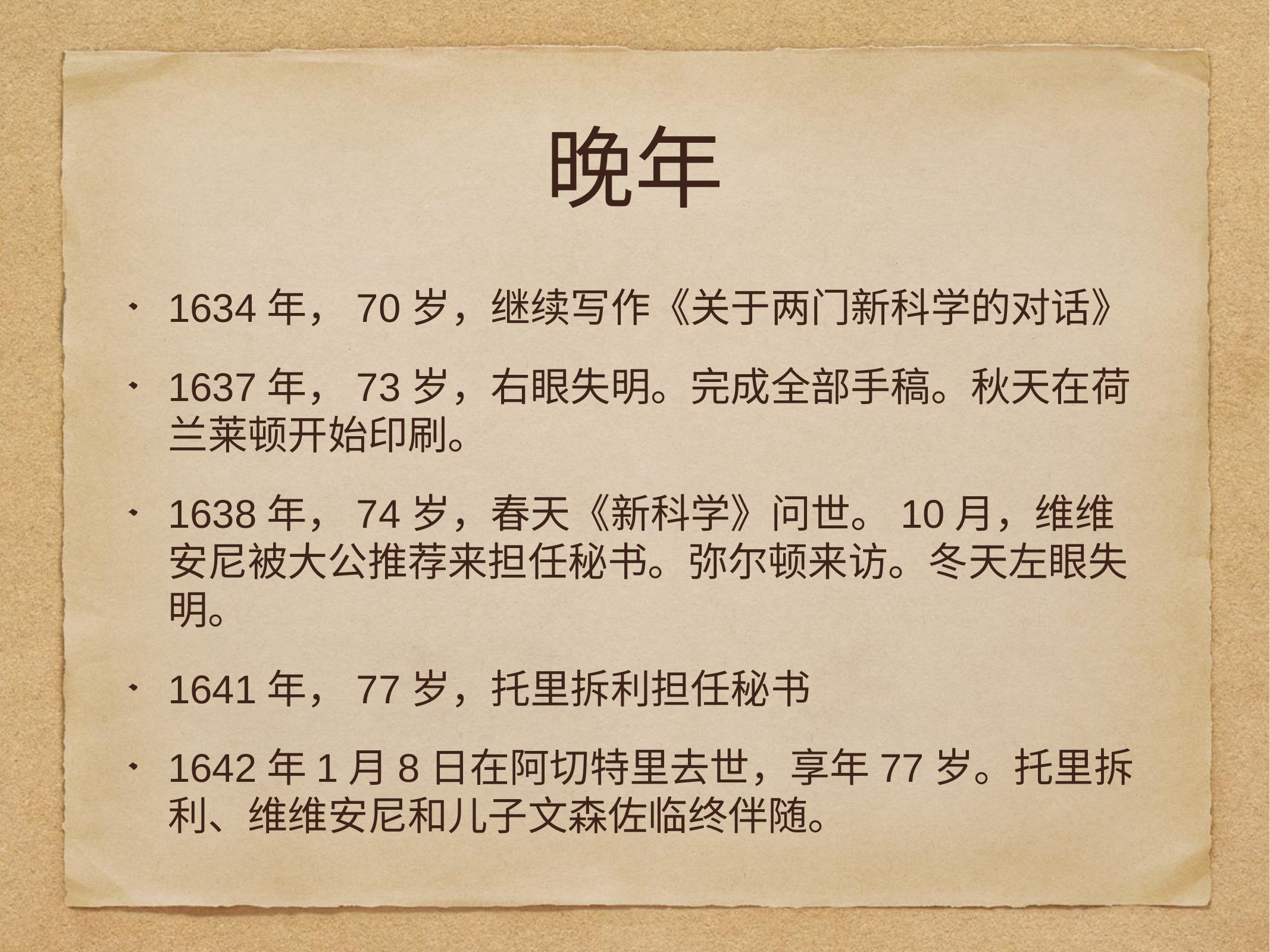

# 晚年
1634年，70岁，继续写作《关于两门新科学的对话》
1637年，73岁，右眼失明。完成全部手稿。秋天在荷兰莱顿开始印刷。
1638年，74岁，春天《新科学》问世。10月，维维安尼被大公推荐来担任秘书。弥尔顿来访。冬天左眼失明。
1641年，77岁，托里拆利担任秘书
1642年1月8日在阿切特里去世，享年77岁。托里拆利、维维安尼和儿子文森佐临终伴随。